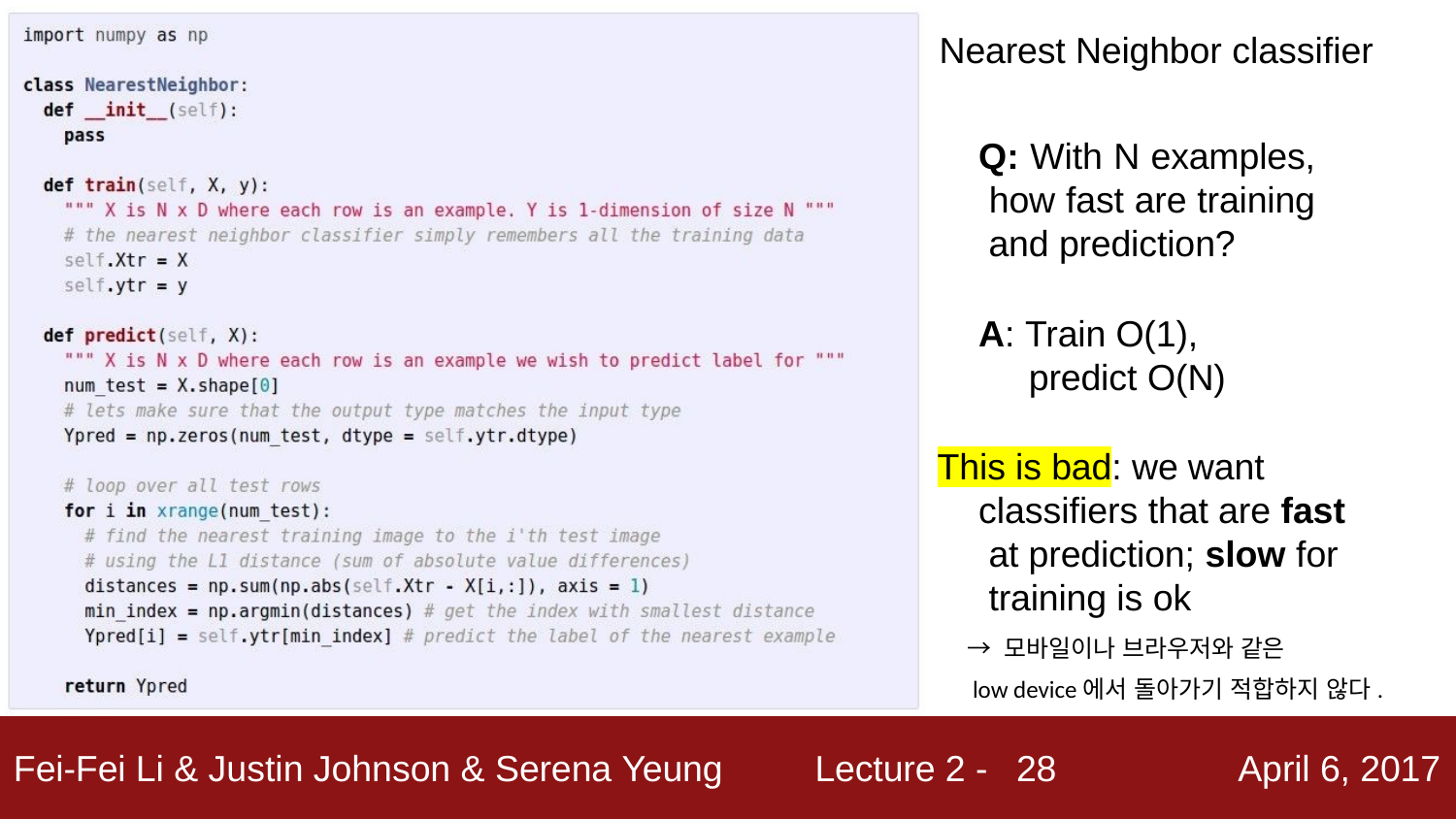

Nearest Neighbor classifier

Q: With N examples,  how fast are training  and prediction?

A: Train O(1),  predict O(N)

This is bad: we want  classifiers that are fast  at prediction; slow for  training is ok
→ 모바일이나 브라우저와 같은

 low device에서 돌아가기 적합하지 않다.
28
Fei-Fei Li & Justin Johnson & Serena Yeung
Lecture 2 -
April 6, 2017